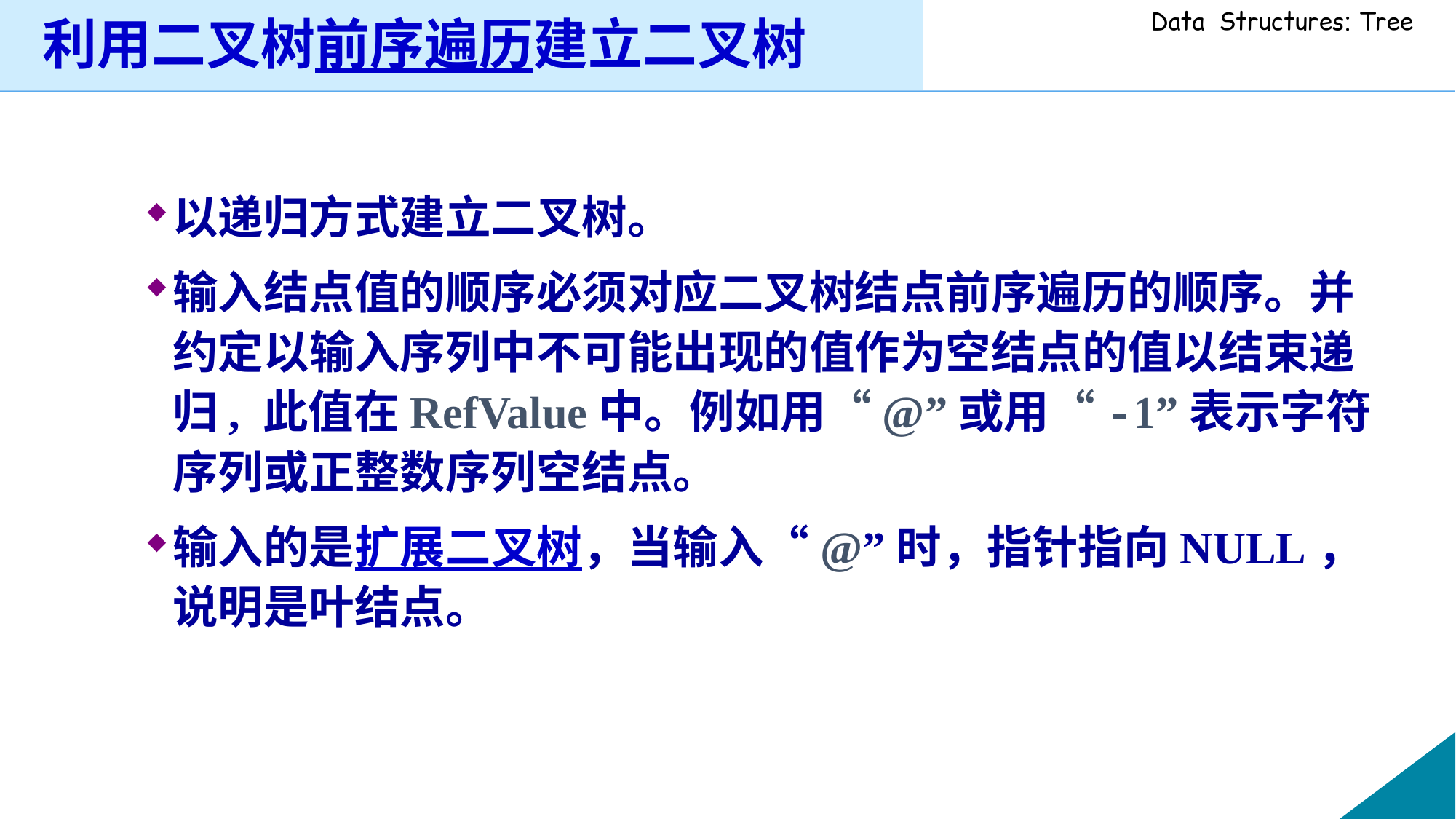

# 利用二叉树前序遍历建立二叉树
以递归方式建立二叉树。
输入结点值的顺序必须对应二叉树结点前序遍历的顺序。并约定以输入序列中不可能出现的值作为空结点的值以结束递归, 此值在RefValue中。例如用“@”或用“-1”表示字符序列或正整数序列空结点。
输入的是扩展二叉树，当输入“@”时，指针指向NULL，说明是叶结点。